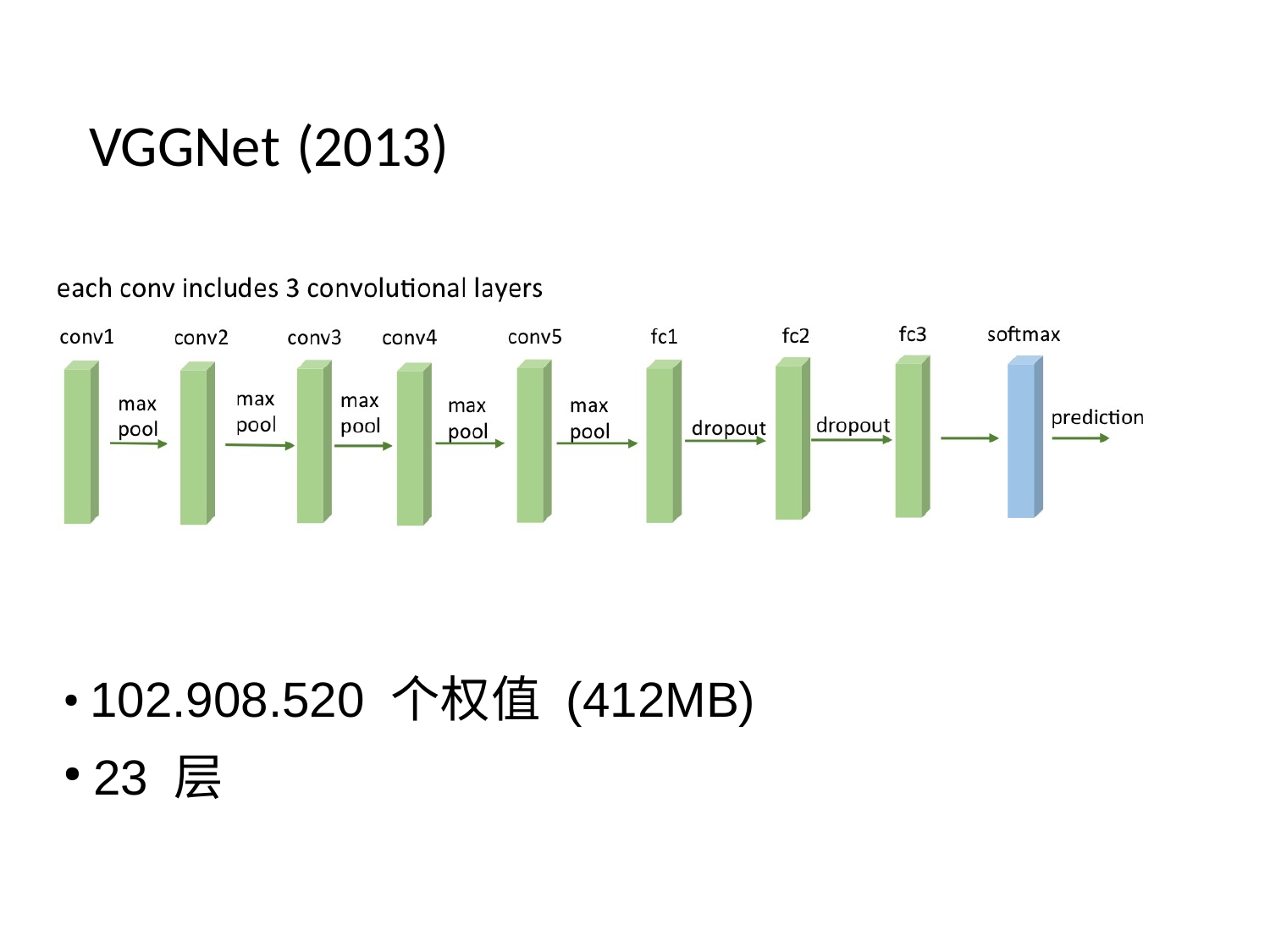

# VGGNet (2013)

●  102.908.520 个权值 (412MB)
23 层